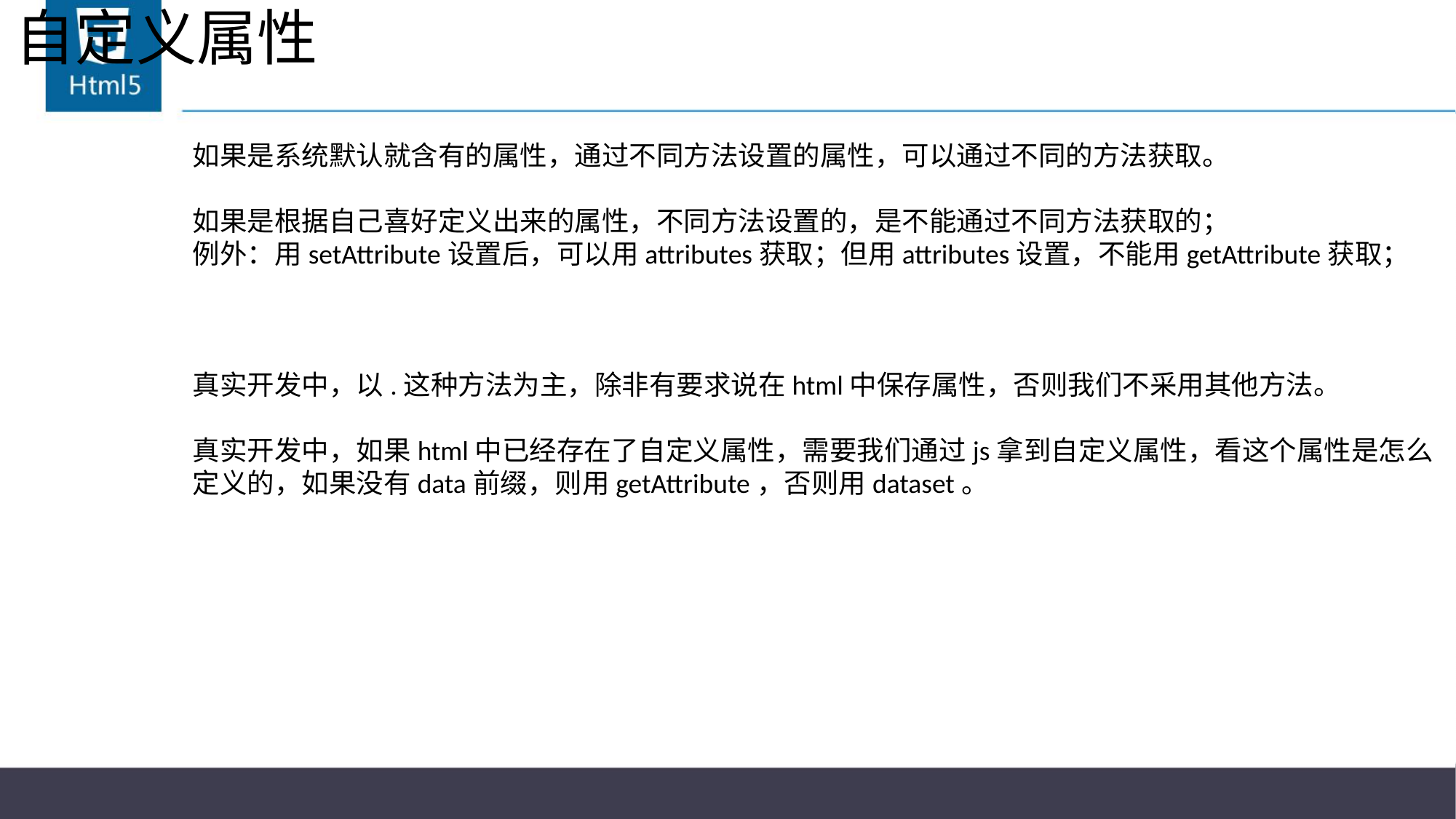

# 自定义属性
如果是系统默认就含有的属性，通过不同方法设置的属性，可以通过不同的方法获取。

如果是根据自己喜好定义出来的属性，不同方法设置的，是不能通过不同方法获取的；
例外：用setAttribute设置后，可以用attributes获取；但用attributes设置，不能用getAttribute获取；

真实开发中，以.这种方法为主，除非有要求说在html中保存属性，否则我们不采用其他方法。

真实开发中，如果html中已经存在了自定义属性，需要我们通过js拿到自定义属性，看这个属性是怎么定义的，如果没有data前缀，则用getAttribute，否则用dataset。